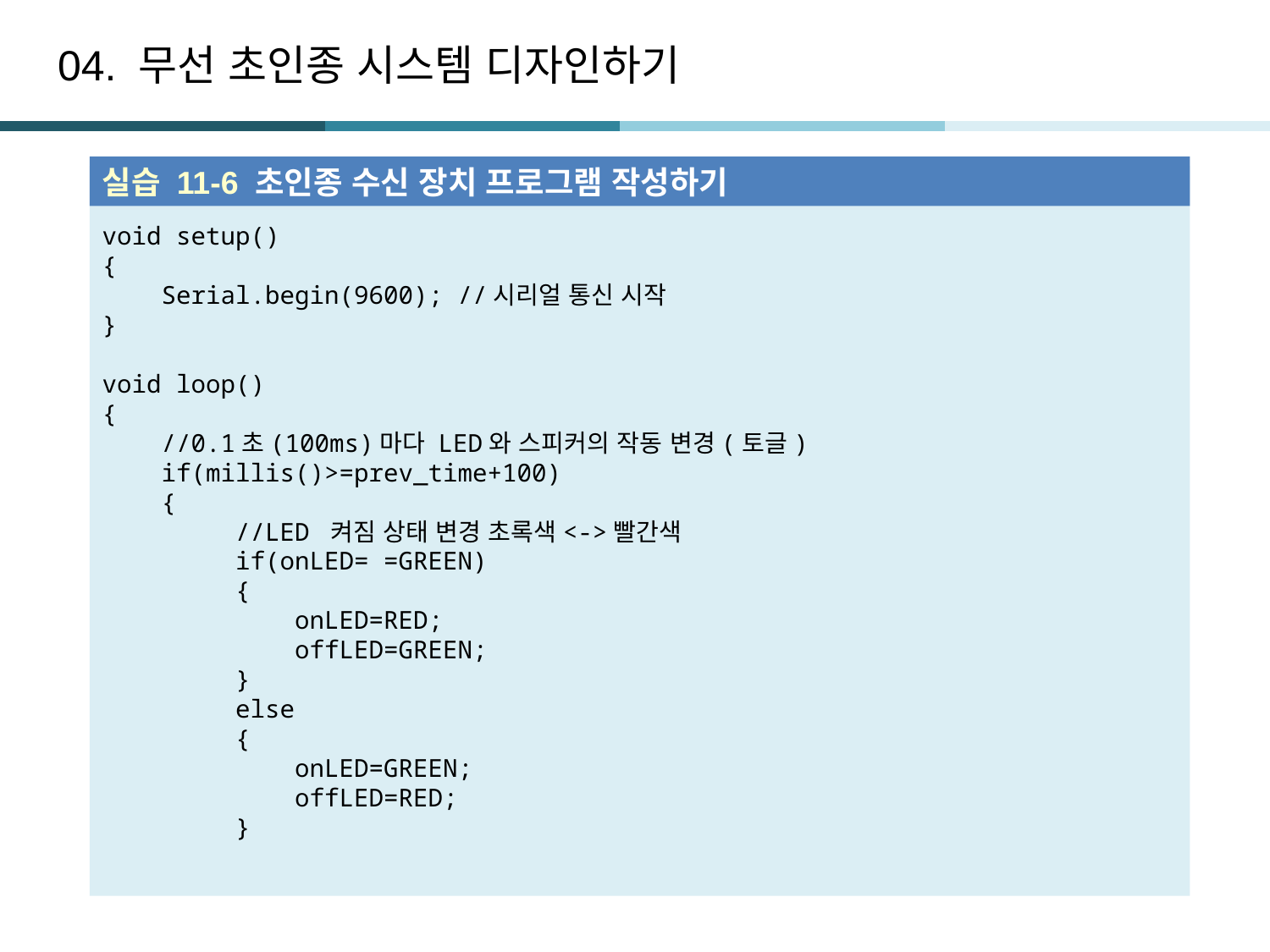

# 04. 무선 초인종 시스템 디자인하기
실습 11-6 초인종 수신 장치 프로그램 작성하기
void setup()
{
    Serial.begin(9600); //시리얼 통신 시작
}

void loop()
{
    //0.1초(100ms)마다 LED와 스피커의 작동 변경(토글)
    if(millis()>=prev_time+100)
    {
         //LED 켜짐 상태 변경 초록색<->빨간색
         if(onLED= =GREEN)
         {
             onLED=RED;
             offLED=GREEN;
         }
         else
         {
             onLED=GREEN;
             offLED=RED;
         }